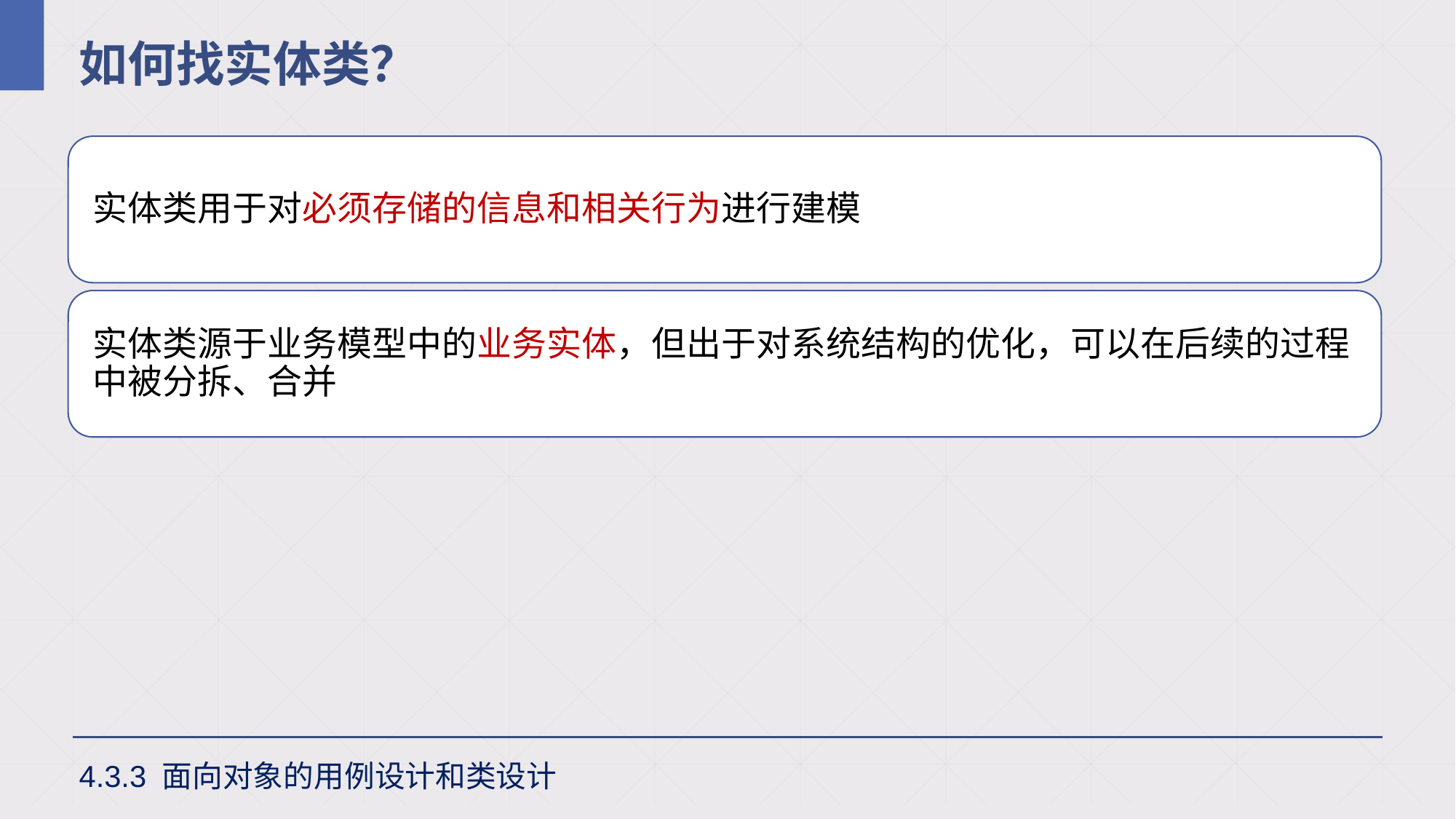

# 如何找实体类？
实体类用于对必须存储的信息和相关行为进行建模
实体类源于业务模型中的业务实体，但出于对系统结构的优化，可以在后续的过程中被分拆、合并
4.3.3 面向对象的用例设计和类设计